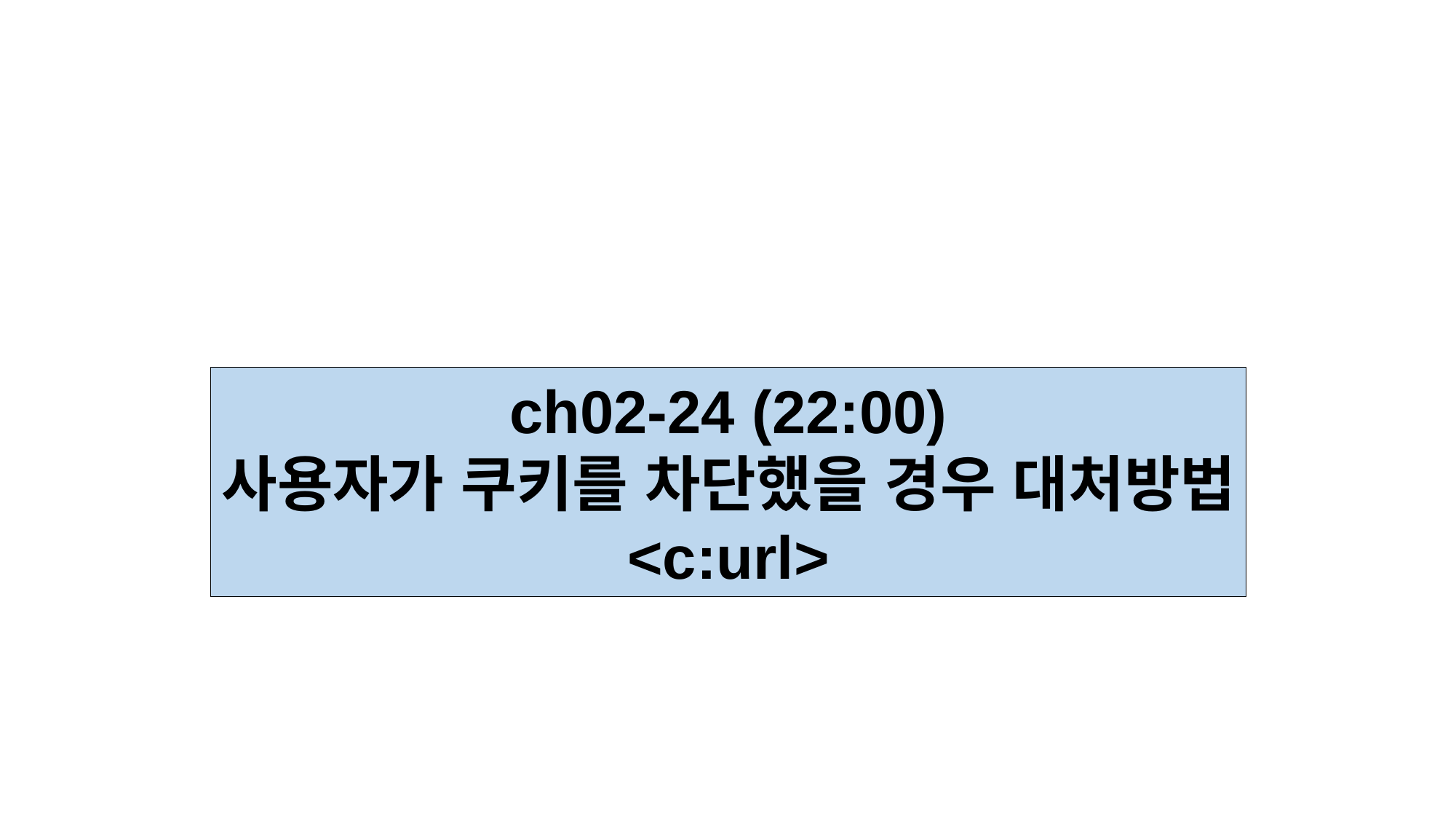

ch02-24 (22:00)
사용자가 쿠키를 차단했을 경우 대처방법
<c:url>